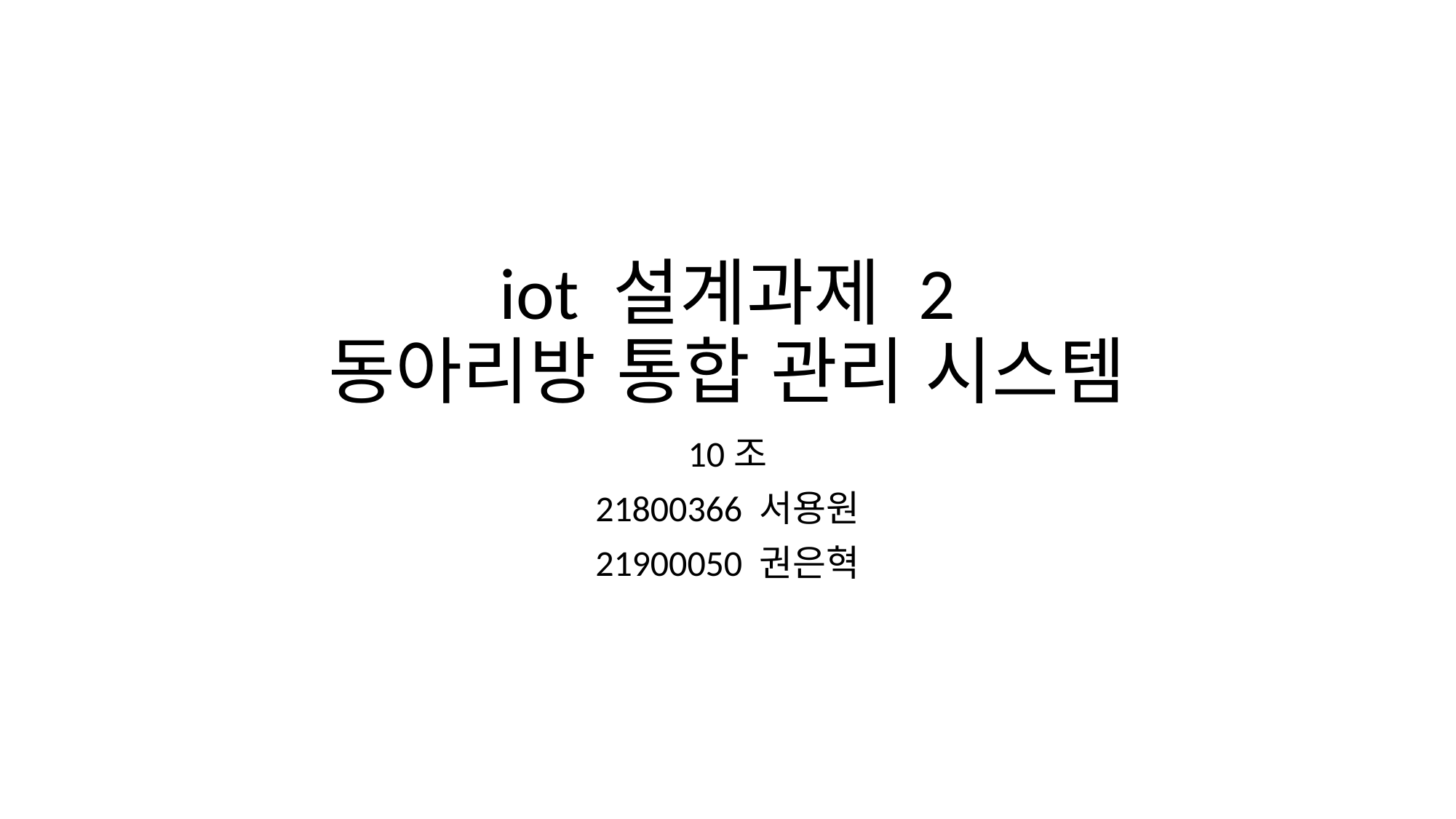

# iot 설계과제 2 동아리방 통합 관리 시스템
10조
21800366 서용원
21900050 권은혁